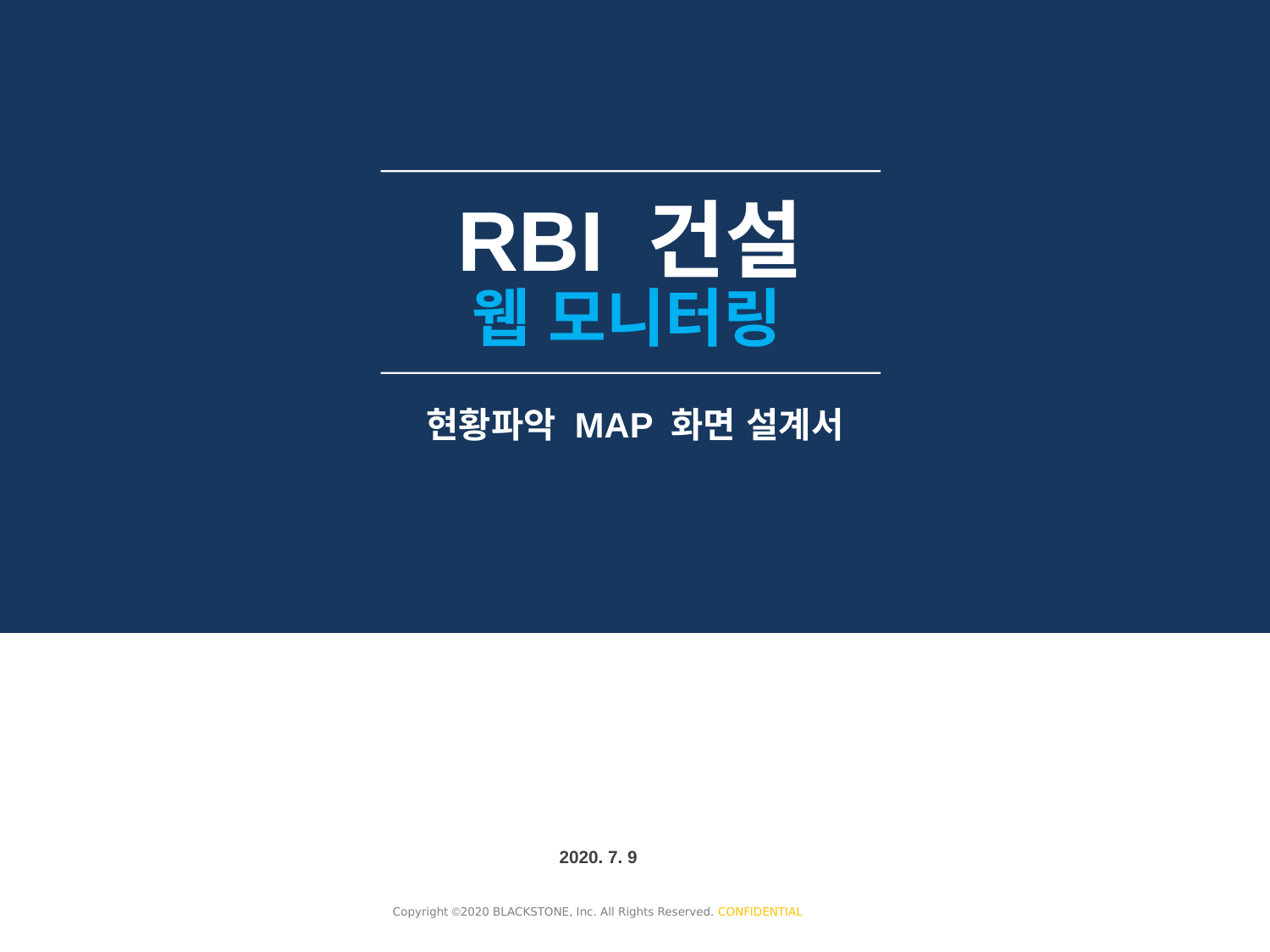

현황파악 MAP 화면 설계서
2020. 7. 9